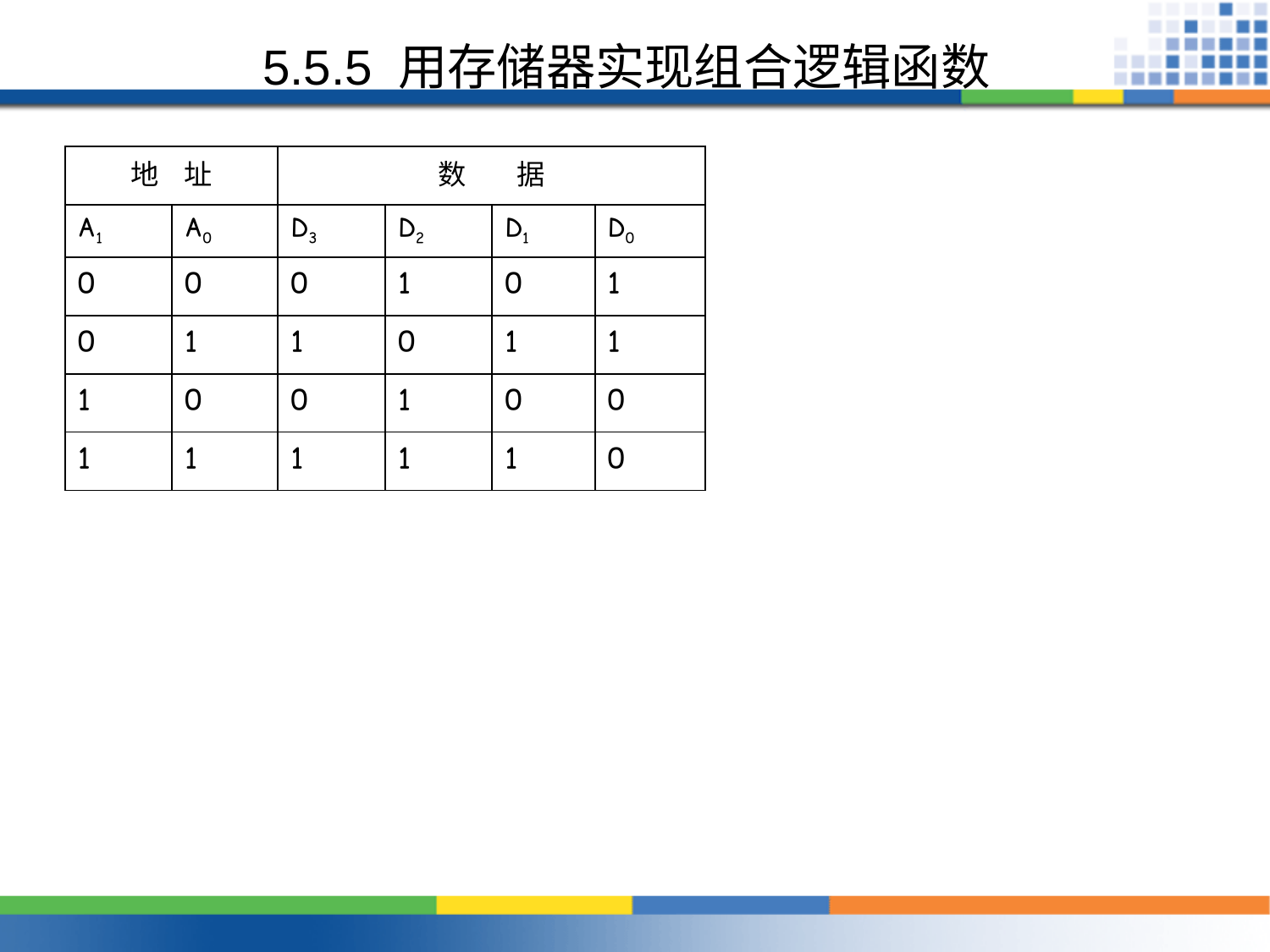

# 5.5.5 用存储器实现组合逻辑函数
| 地 址 |  | 数 据 |  |  |  |
| --- | --- | --- | --- | --- | --- |
| A1 | A0 | D3 | D2 | D1 | D0 |
| 0 | 0 | 0 | 1 | 0 | 1 |
| 0 | 1 | 1 | 0 | 1 | 1 |
| 1 | 0 | 0 | 1 | 0 | 0 |
| 1 | 1 | 1 | 1 | 1 | 0 |